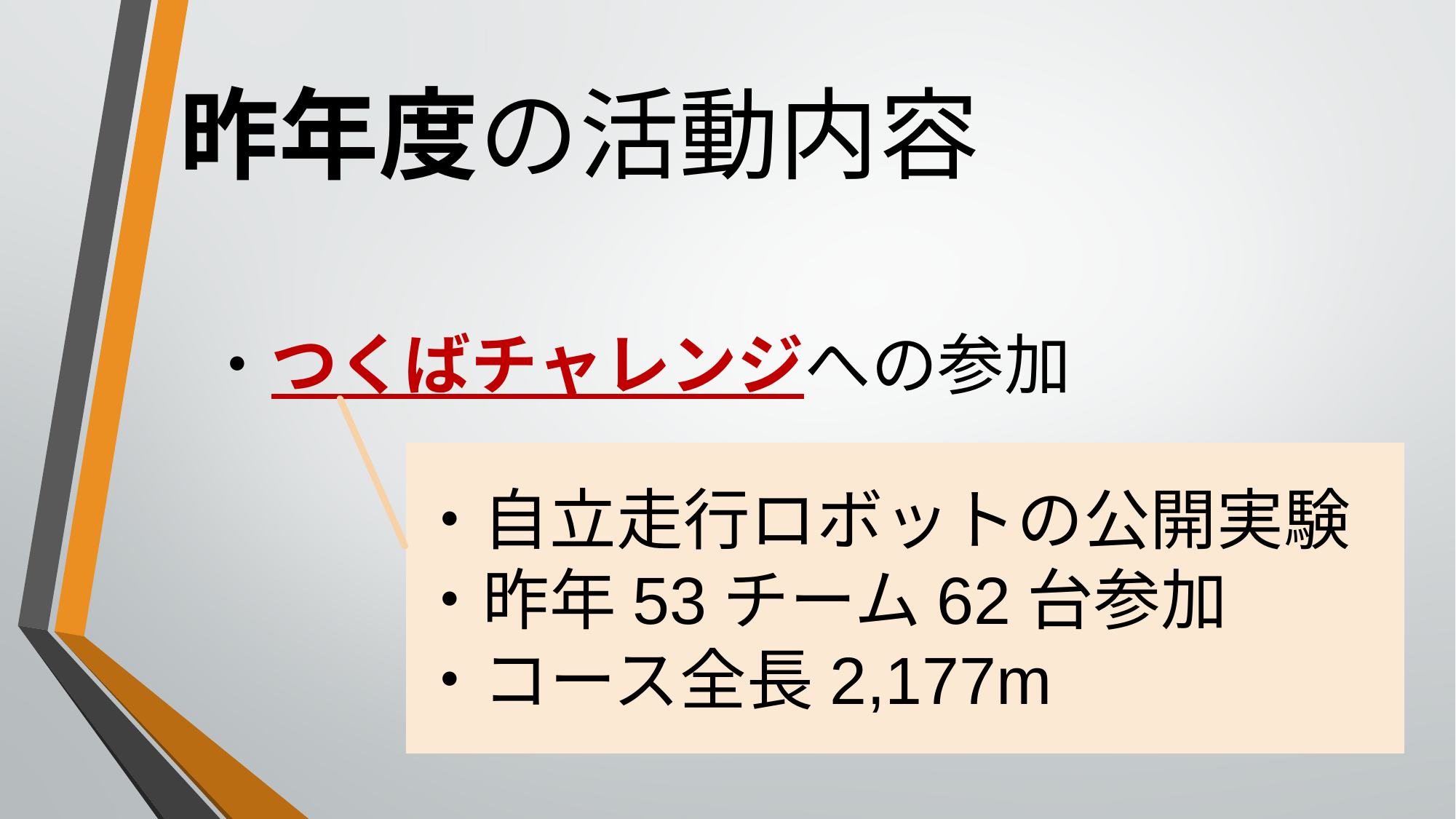

# 昨年度の活動内容
・つくばチャレンジへの参加

・自立走行ロボットの公開実験
・昨年53チーム62台参加
・コース全長2,177m